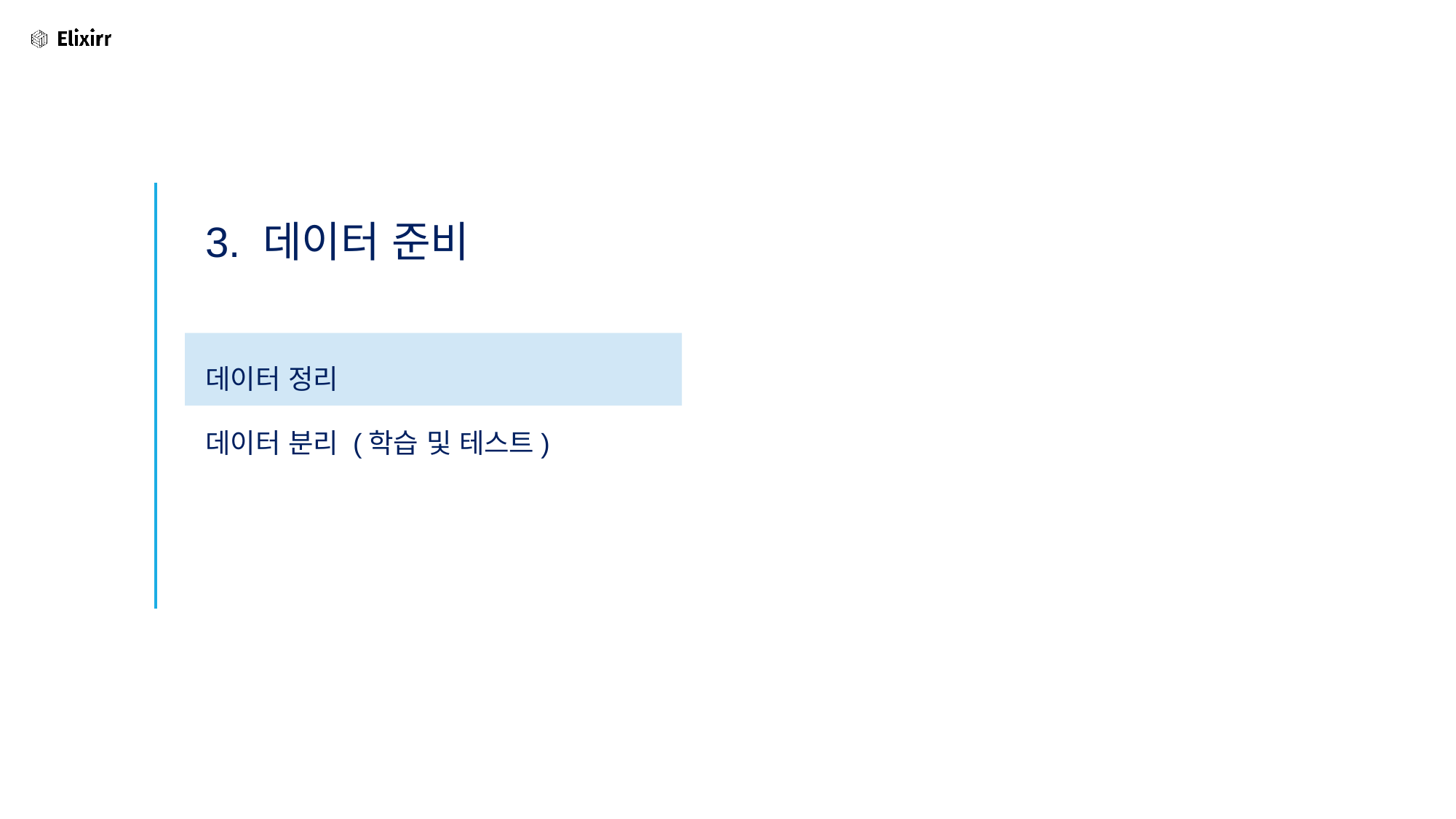

# 3. 데이터 준비
데이터 정리
데이터 분리 (학습 및 테스트)